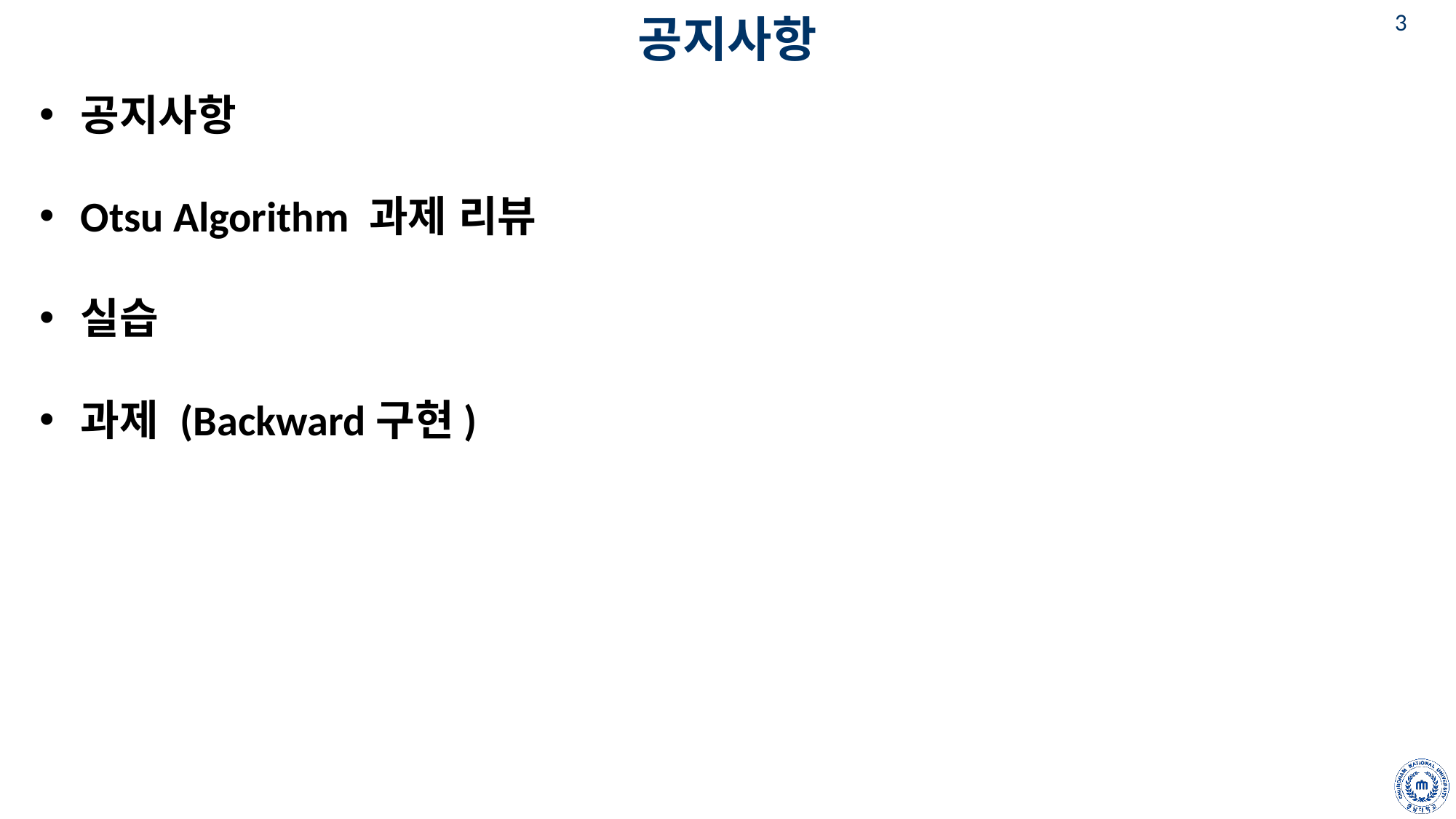

# 공지사항
공지사항

Otsu Algorithm 과제 리뷰

실습

과제 (Backward구현)